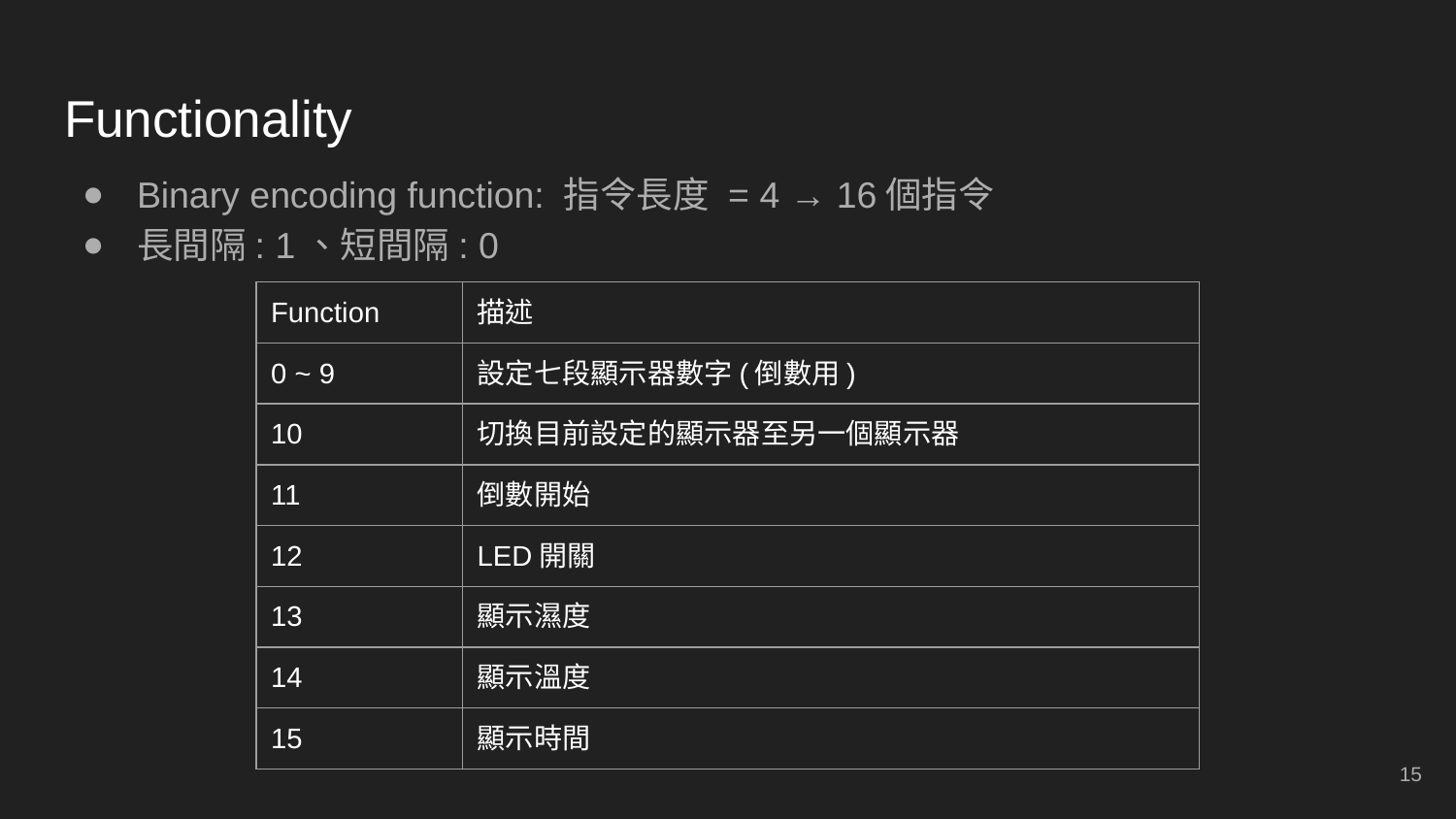

# Functionality
Binary encoding function: 指令長度 = 4 → 16個指令
長間隔: 1、短間隔: 0
| Function | 描述 |
| --- | --- |
| 0 ~ 9 | 設定七段顯示器數字(倒數用) |
| 10 | 切換目前設定的顯示器至另一個顯示器 |
| 11 | 倒數開始 |
| 12 | LED開關 |
| 13 | 顯示濕度 |
| 14 | 顯示溫度 |
| 15 | 顯示時間 |
15